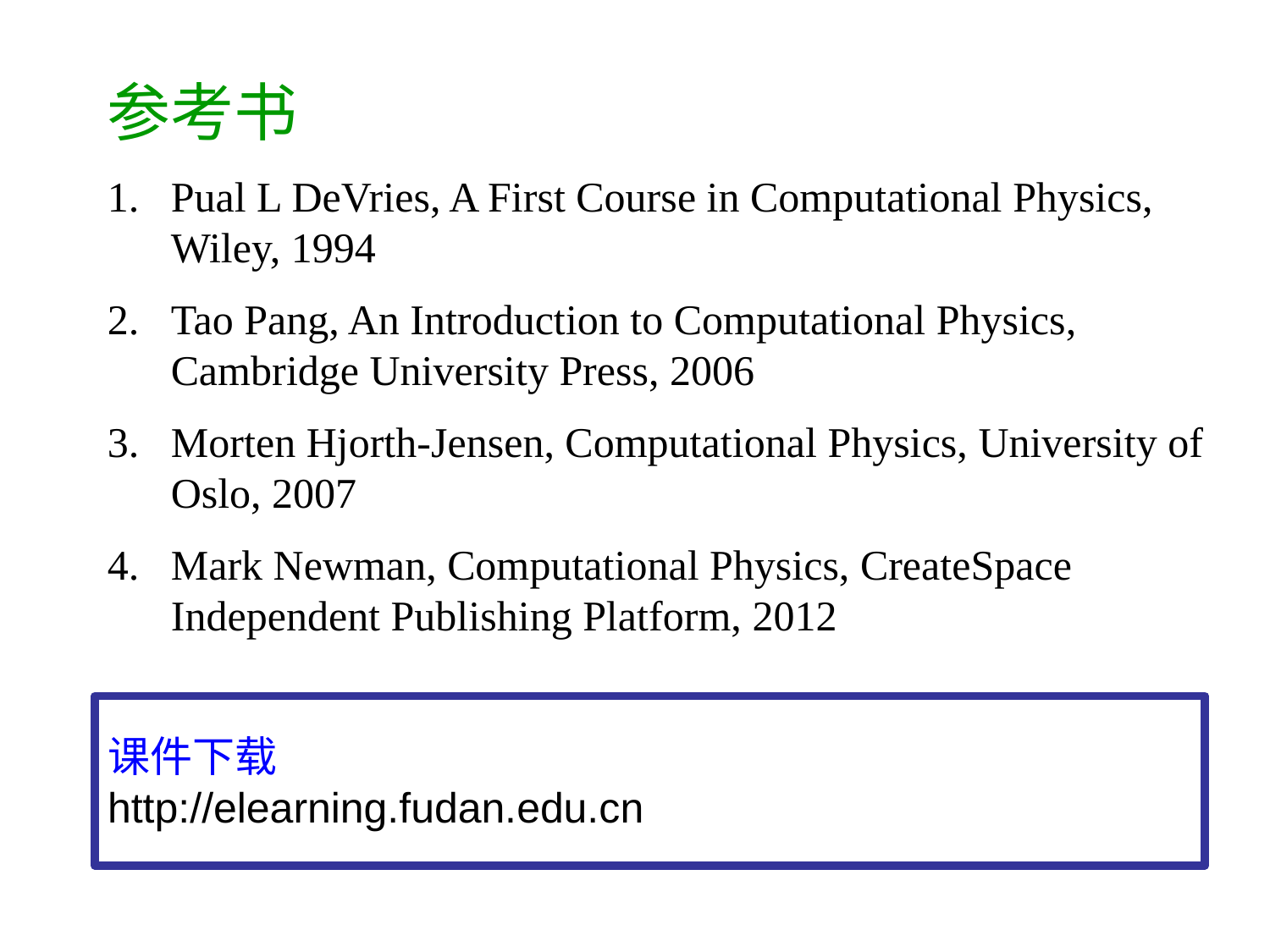

参考书
Pual L DeVries, A First Course in Computational Physics, Wiley, 1994
Tao Pang, An Introduction to Computational Physics, Cambridge University Press, 2006
Morten Hjorth-Jensen, Computational Physics, University of Oslo, 2007
Mark Newman, Computational Physics, CreateSpace Independent Publishing Platform, 2012
课件下载
http://elearning.fudan.edu.cn